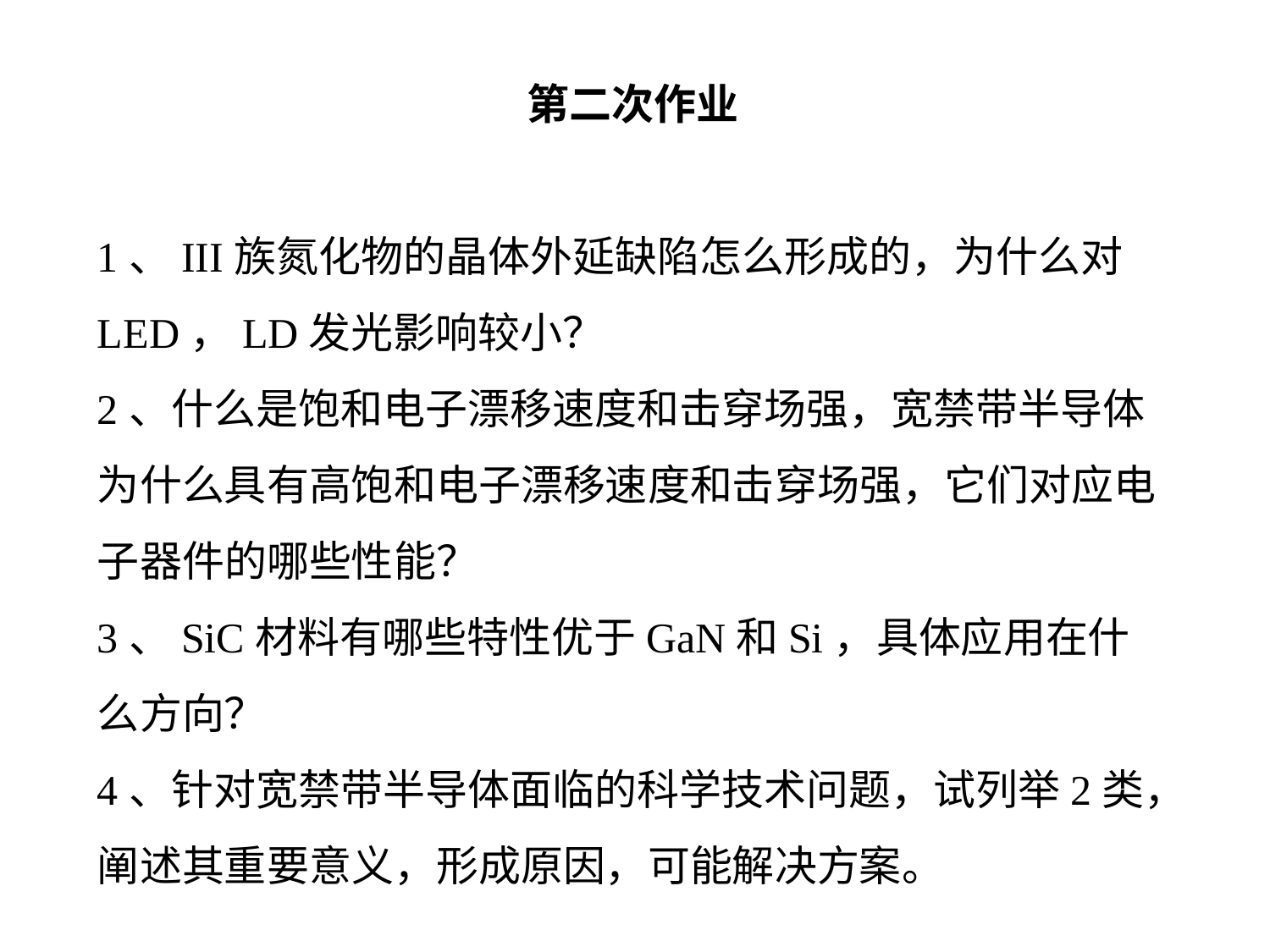

第二次作业

1、III族氮化物的晶体外延缺陷怎么形成的，为什么对LED，LD发光影响较小？
2、什么是饱和电子漂移速度和击穿场强，宽禁带半导体为什么具有高饱和电子漂移速度和击穿场强，它们对应电子器件的哪些性能？
3、SiC材料有哪些特性优于GaN和Si，具体应用在什么方向？
4、针对宽禁带半导体面临的科学技术问题，试列举2类，阐述其重要意义，形成原因，可能解决方案。
27